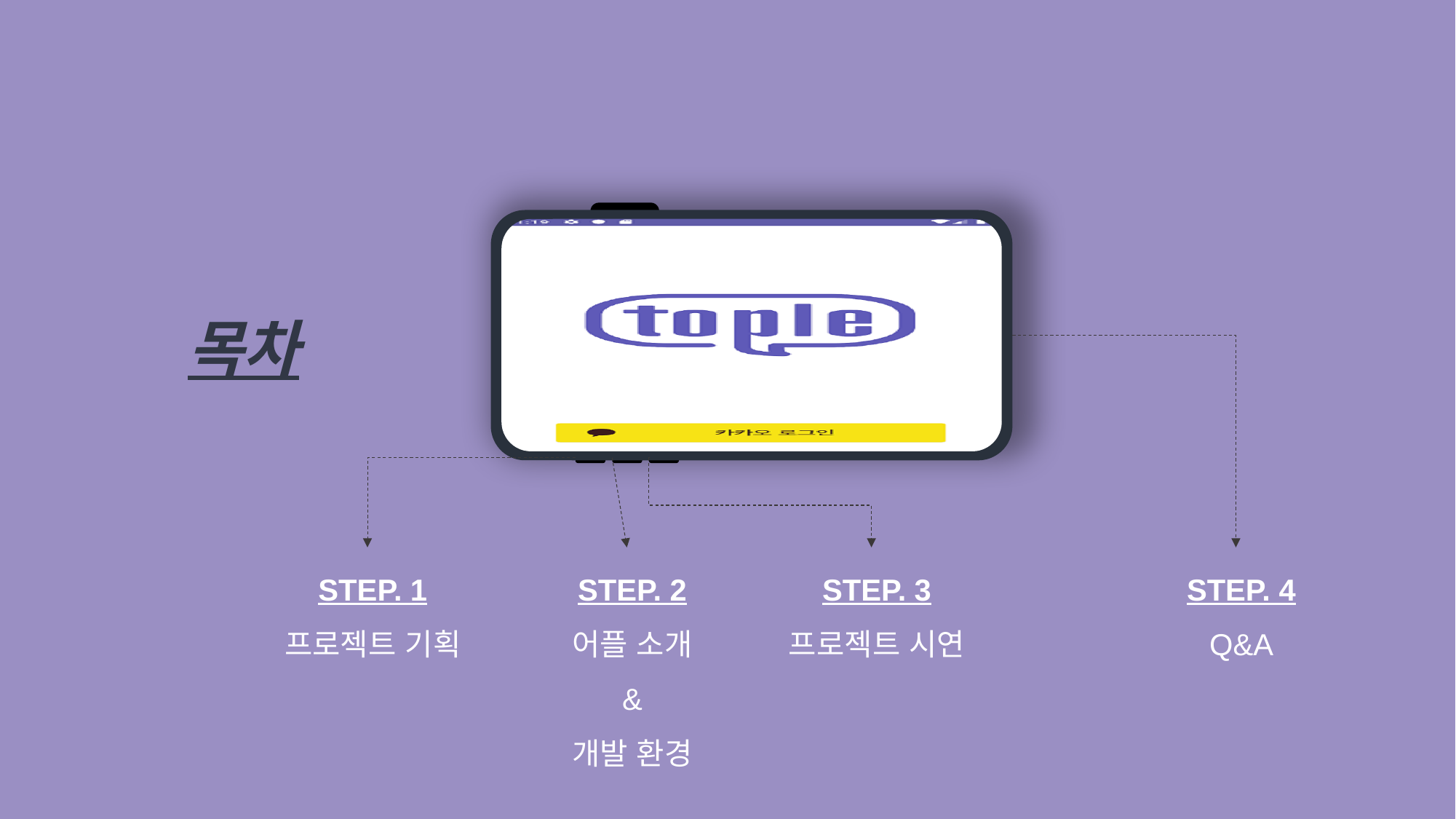

목차

STEP. 1
프로젝트 기획
STEP. 2
어플 소개
&
개발 환경
STEP. 3
프로젝트 시연
STEP. 4
Q&A